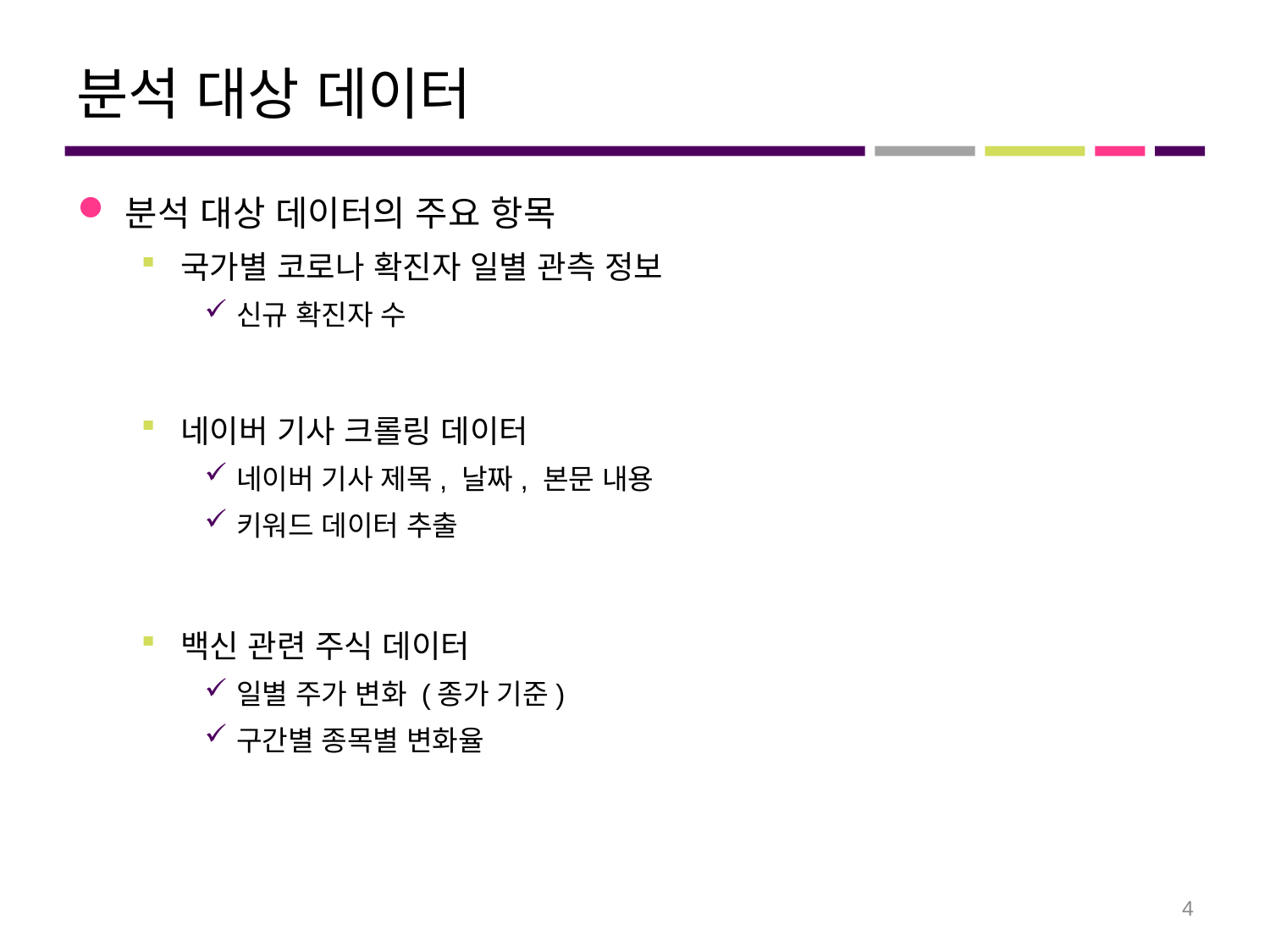

# 분석 대상 데이터
분석 대상 데이터의 주요 항목
국가별 코로나 확진자 일별 관측 정보
신규 확진자 수

네이버 기사 크롤링 데이터
네이버 기사 제목, 날짜, 본문 내용
키워드 데이터 추출

백신 관련 주식 데이터
일별 주가 변화 (종가 기준)
구간별 종목별 변화율
4